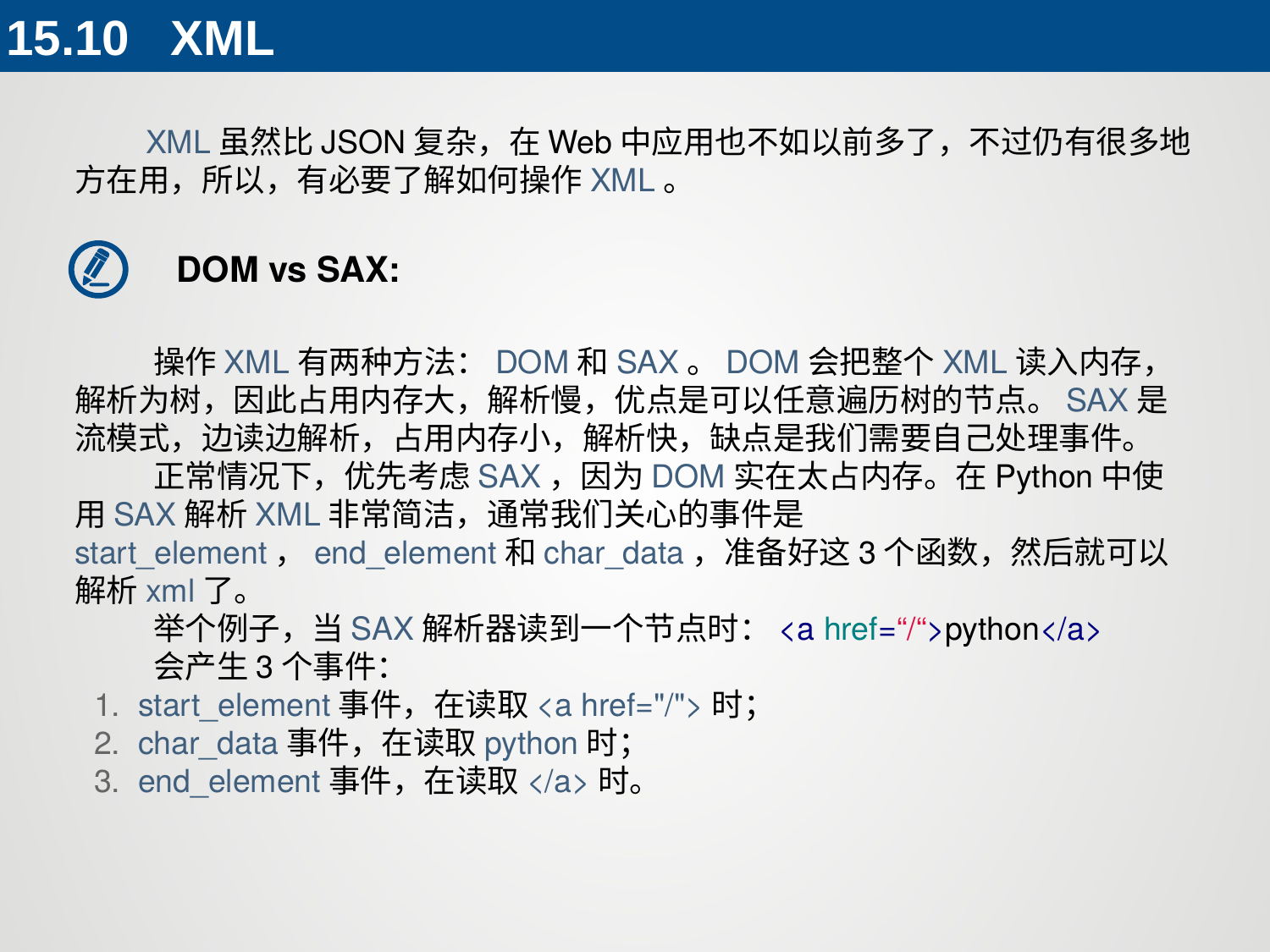

15.10   XML
        XML虽然比JSON复杂，在Web中应用也不如以前多了，不过仍有很多地方在用，所以，有必要了解如何操作XML。

DOM vs SAX:
        操作XML有两种方法：DOM和SAX。DOM会把整个XML读入内存，解析为树，因此占用内存大，解析慢，优点是可以任意遍历树的节点。SAX是流模式，边读边解析，占用内存小，解析快，缺点是我们需要自己处理事件。
        正常情况下，优先考虑SAX，因为DOM实在太占内存。在Python中使用SAX解析XML非常简洁，通常我们关心的事件是start_element，end_element和char_data，准备好这3个函数，然后就可以解析xml了。
        举个例子，当SAX解析器读到一个节点时：<a href=“/“>python</a>
        会产生3个事件：
start_element事件，在读取<a href="/">时；
char_data事件，在读取python时；
end_element事件，在读取</a>时。